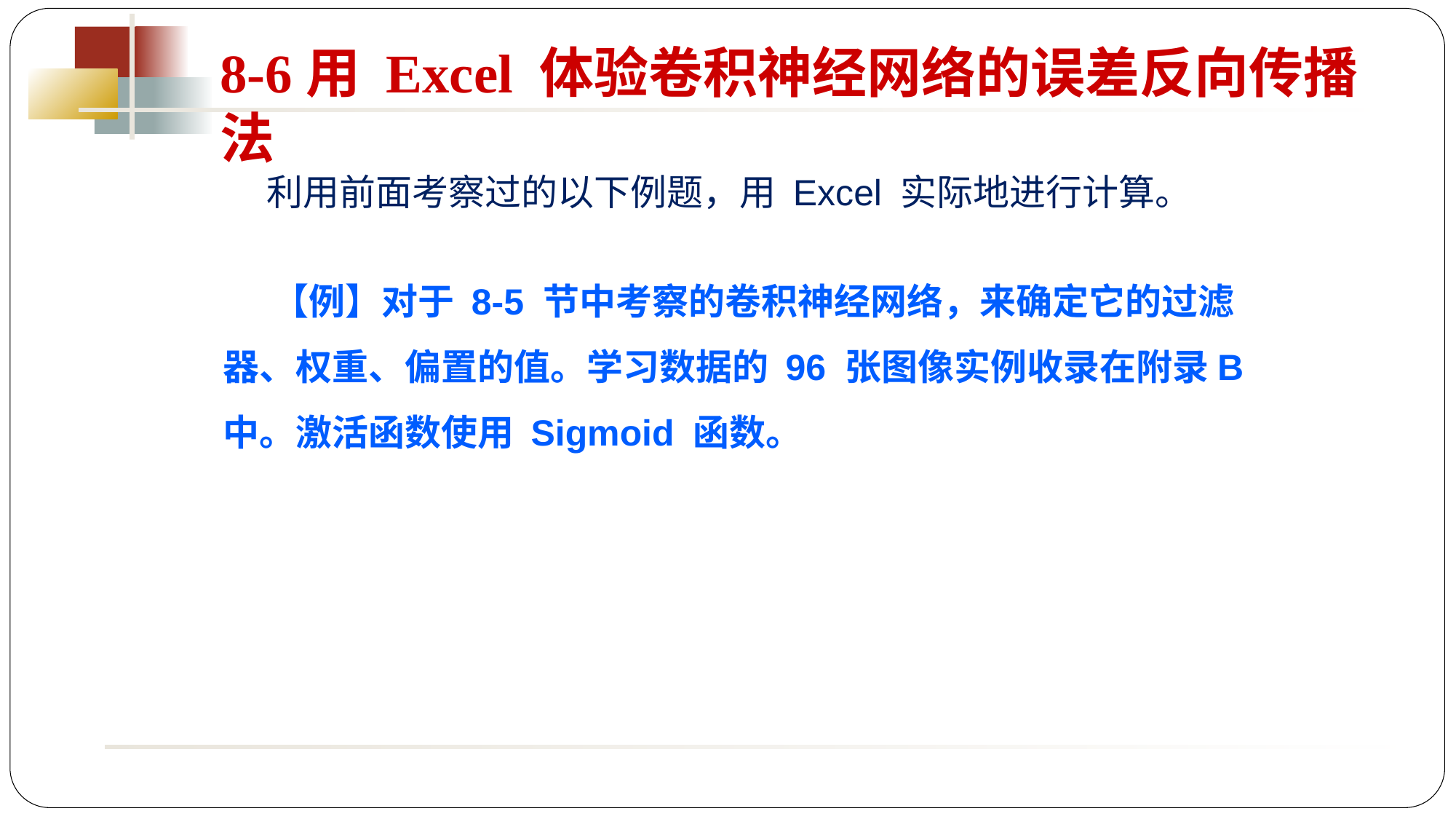

8-6用 Excel 体验卷积神经网络的误差反向传播法
     利用前面考察过的以下例题，用 Excel 实际地进行计算。

     【例】对于 8-5 节中考察的卷积神经网络，来确定它的过滤器、权重、偏置的值。学习数据的 96 张图像实例收录在附录B 中。激活函数使用 Sigmoid 函数。